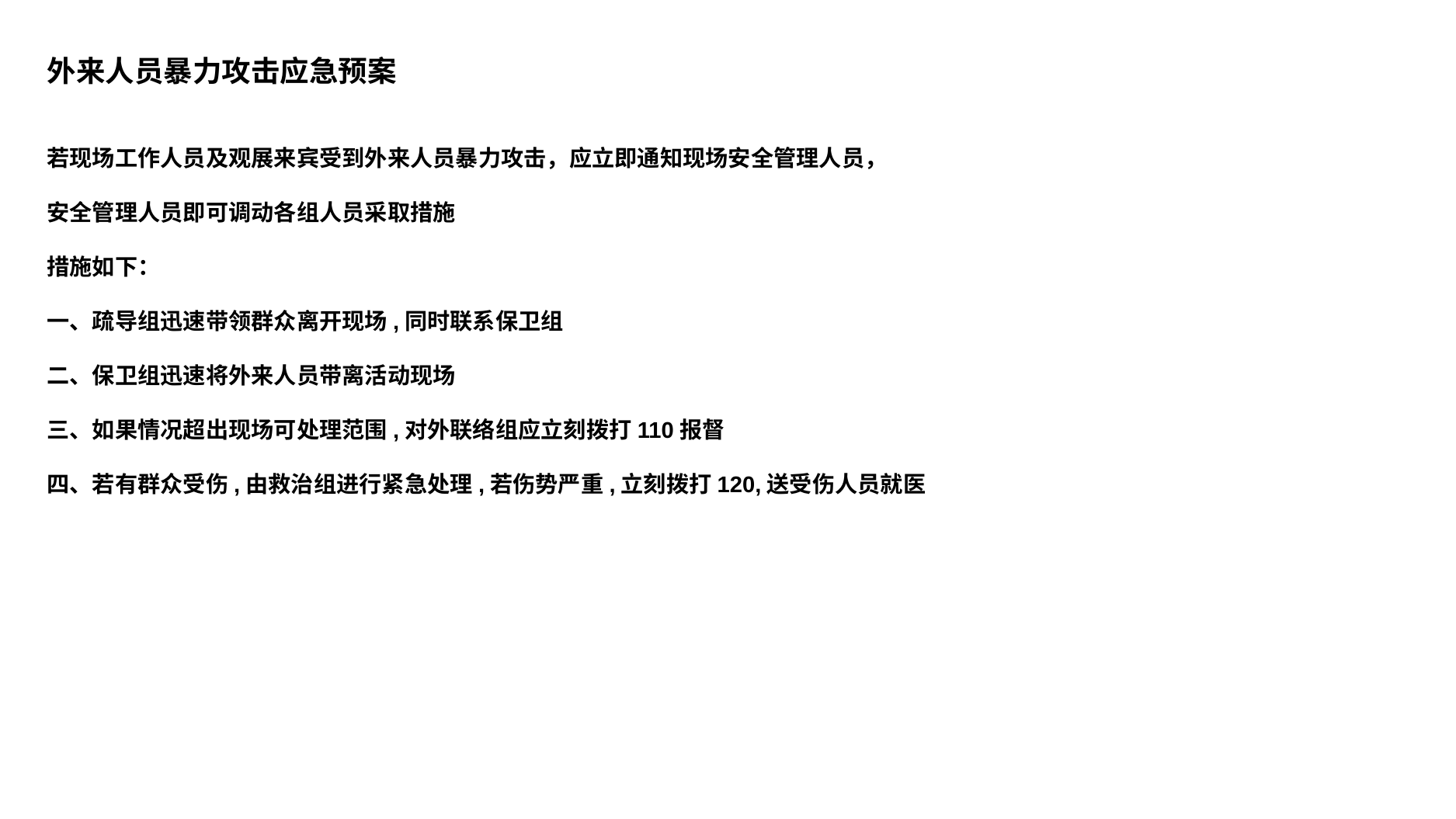

外来人员暴力攻击应急预案
若现场工作人员及观展来宾受到外来人员暴力攻击，应立即通知现场安全管理人员，
安全管理人员即可调动各组人员采取措施
措施如下：
一、疏导组迅速带领群众离开现场,同时联系保卫组
二、保卫组迅速将外来人员带离活动现场
三、如果情况超出现场可处理范围,对外联络组应立刻拨打110报督
四、若有群众受伤,由救治组进行紧急处理,若伤势严重,立刻拨打120,送受伤人员就医